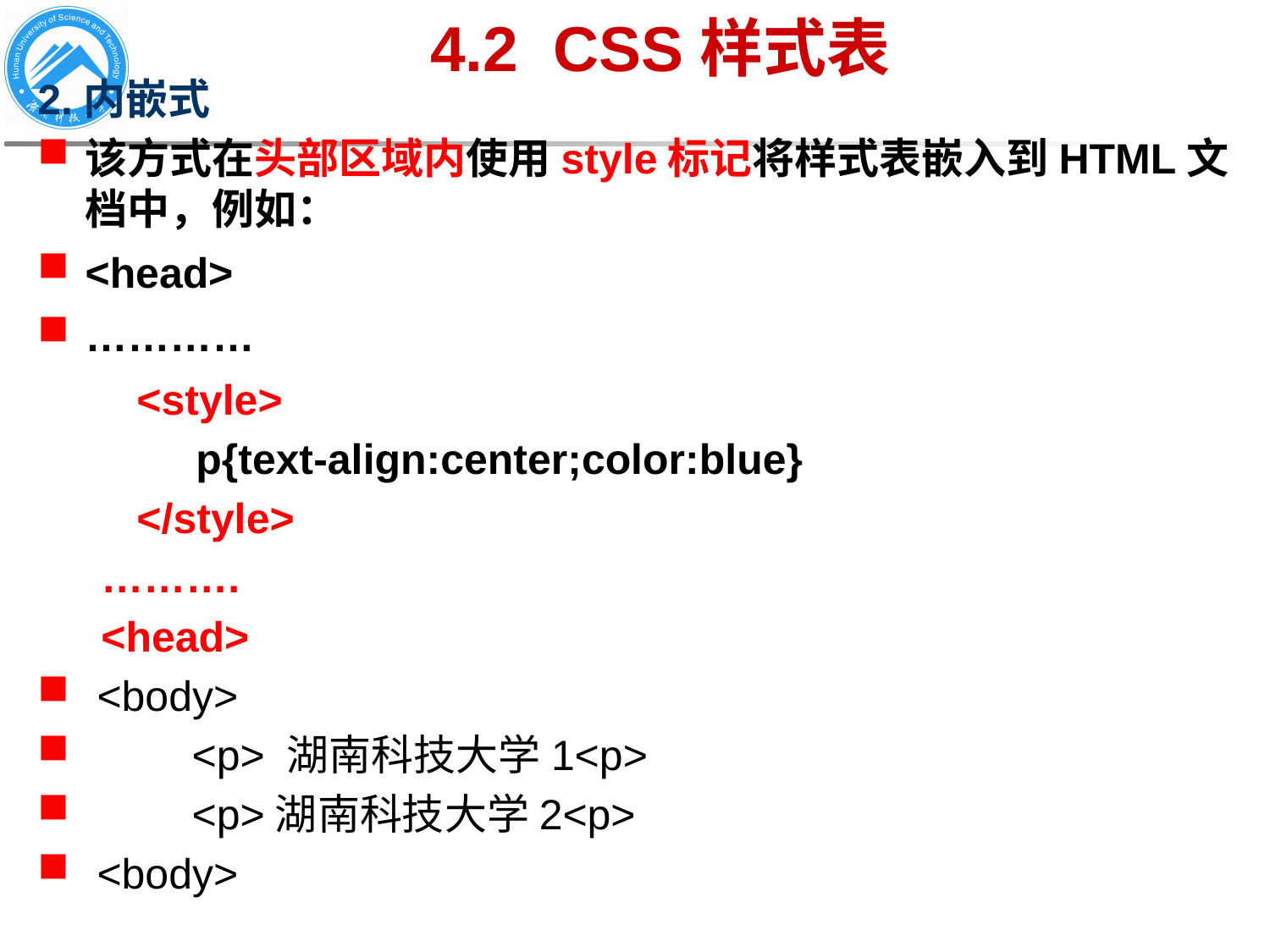

# 4.2  CSS样式表
2.内嵌式
该方式在头部区域内使用style标记将样式表嵌入到HTML文档中，例如：
<head>
…………
   <style>
        p{text-align:center;color:blue}
   </style>
……….
<head>
 <body>
         <p> 湖南科技大学1<p>
         <p>湖南科技大学2<p>
 <body>